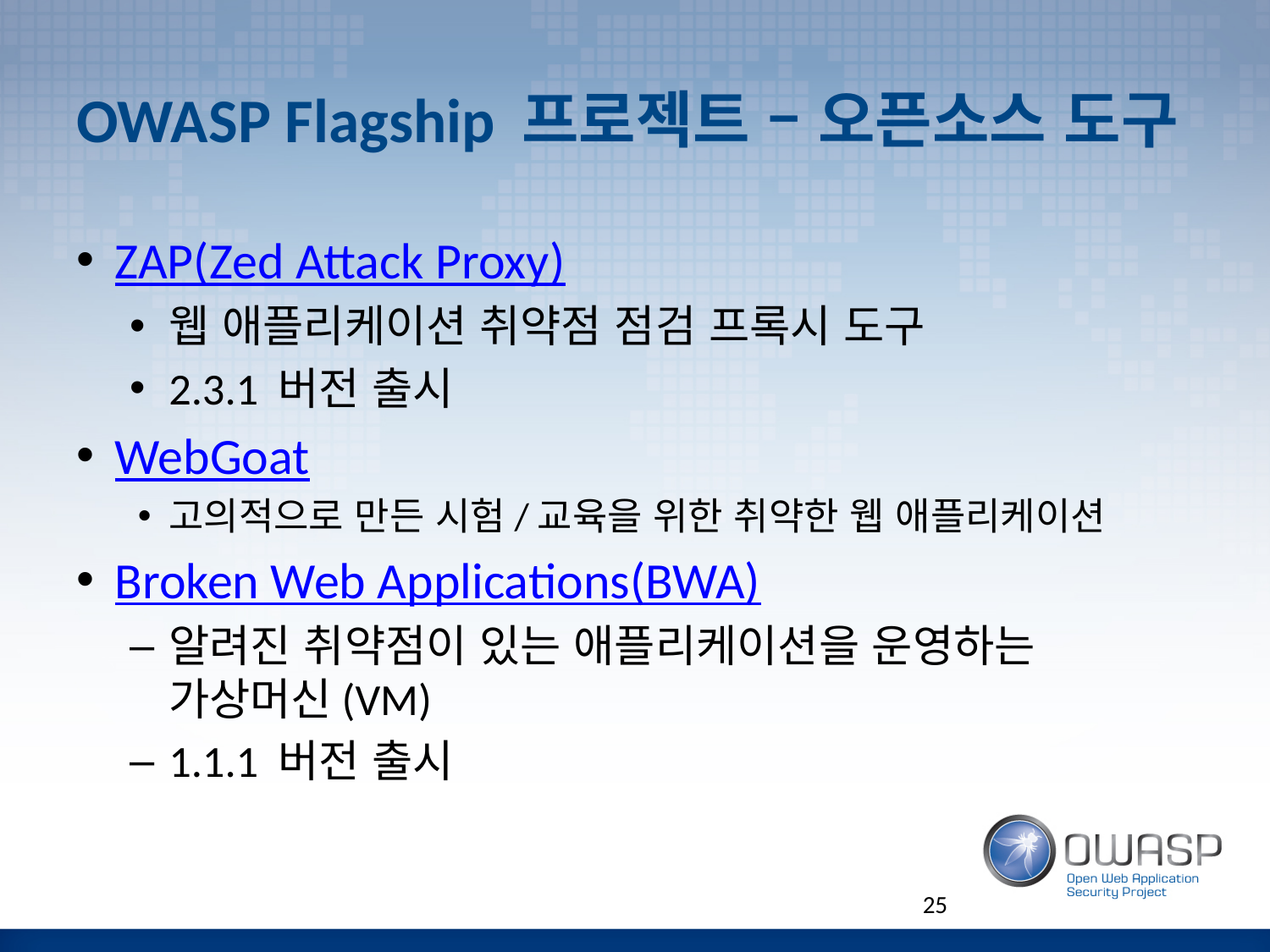

# OWASP Flagship 프로젝트 – 오픈소스 도구
ZAP(Zed Attack Proxy)
웹 애플리케이션 취약점 점검 프록시 도구
2.3.1 버전 출시
WebGoat
고의적으로 만든 시험/교육을 위한 취약한 웹 애플리케이션
Broken Web Applications(BWA)
알려진 취약점이 있는 애플리케이션을 운영하는 가상머신(VM)
1.1.1 버전 출시
25